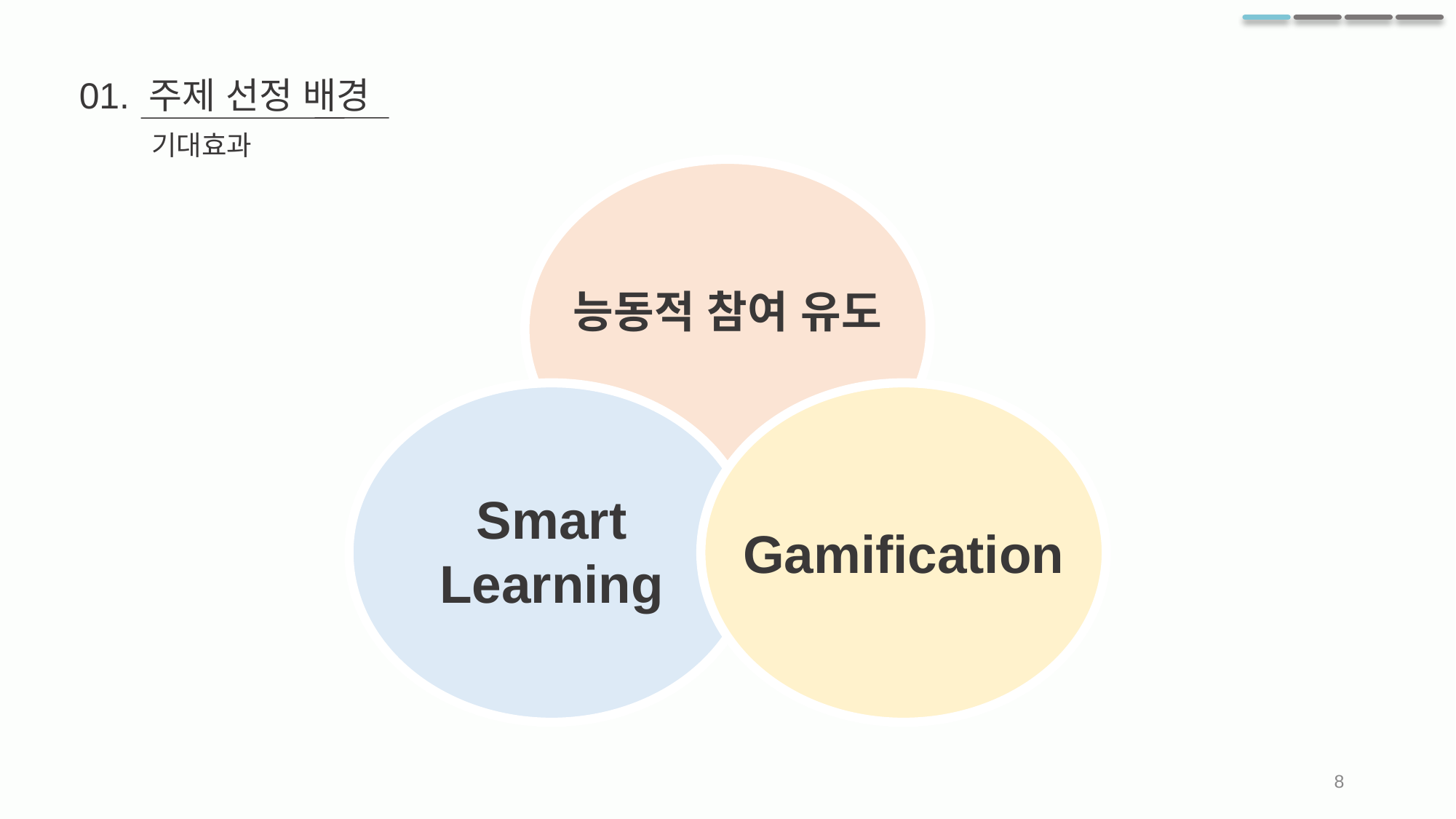

01. 주제 선정 배경
기대효과

능동적 참여 유도

Smart Learning

Gamification
8